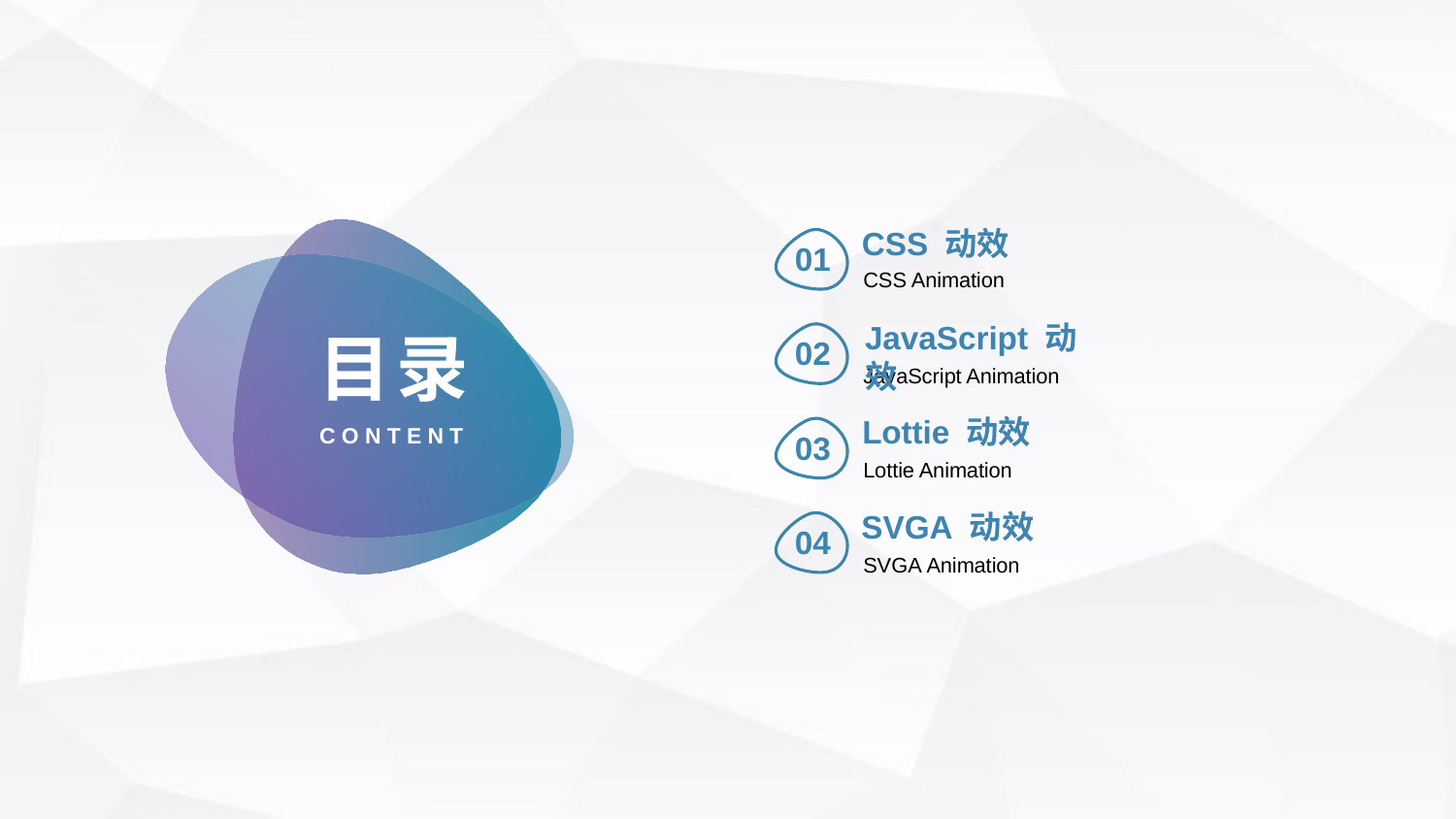

CSS 动效
CSS Animation

01
目录
CONTENT
JavaScript 动效
JavaScript Animation

02
Lottie 动效
Lottie Animation

03
SVGA 动效
SVGA Animation

04